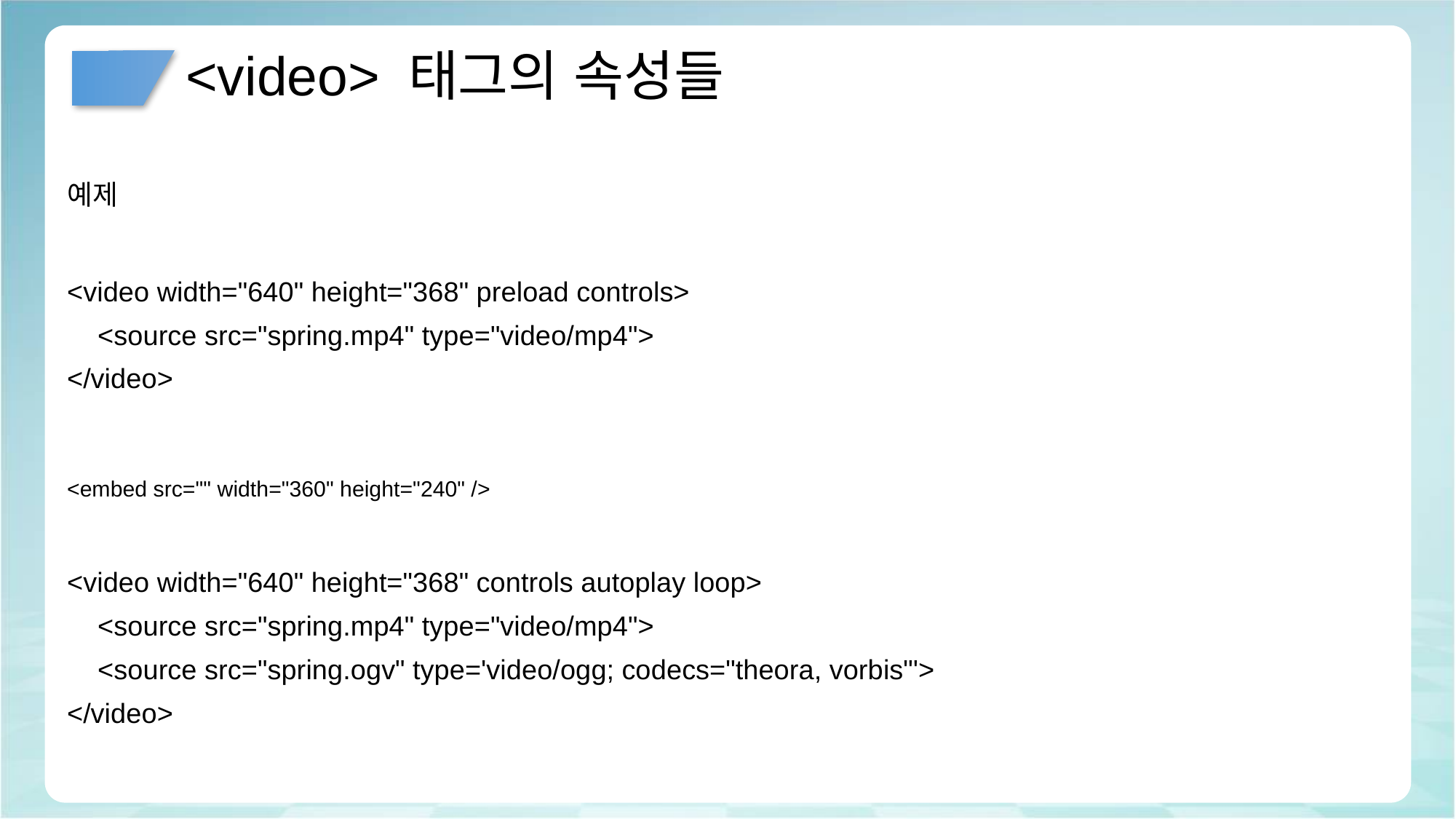

# <video> 태그의 속성들
예제

<video width="640" height="368" preload controls>
    <source src="spring.mp4" type="video/mp4">
</video>

<embed src="" width="360" height="240" />

<video width="640" height="368" controls autoplay loop>
    <source src="spring.mp4" type="video/mp4">
    <source src="spring.ogv" type='video/ogg; codecs="theora, vorbis"'>
</video>